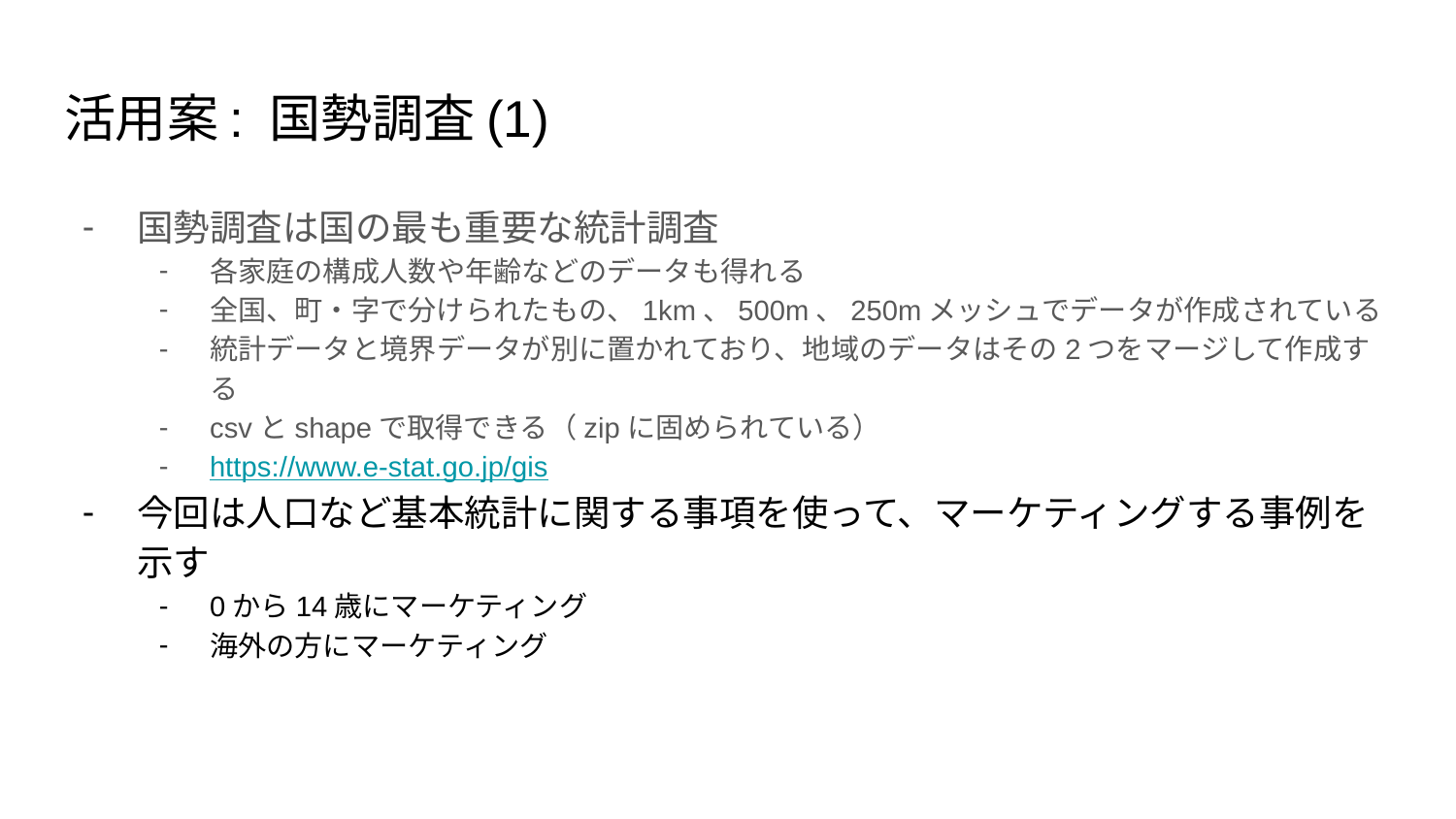

# 活用案: 国勢調査(1)
国勢調査は国の最も重要な統計調査
各家庭の構成人数や年齢などのデータも得れる
全国、町・字で分けられたもの、1km、500m、250mメッシュでデータが作成されている
統計データと境界データが別に置かれており、地域のデータはその2つをマージして作成する
csvとshapeで取得できる（zipに固められている）
https://www.e-stat.go.jp/gis
今回は人口など基本統計に関する事項を使って、マーケティングする事例を示す
0から14歳にマーケティング
海外の方にマーケティング